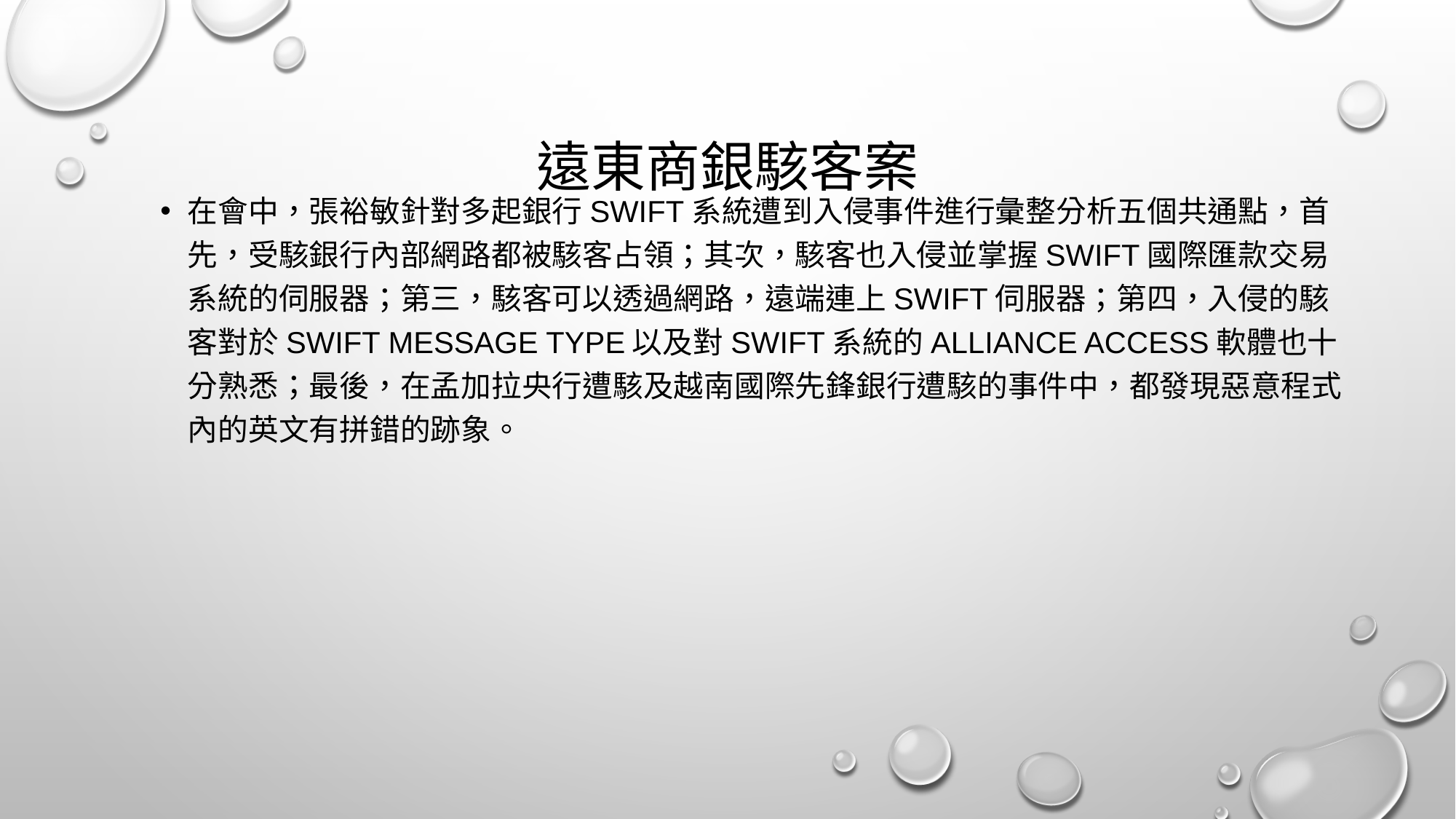

# 遠東商銀駭客案
在會中，張裕敏針對多起銀行SWIFT系統遭到入侵事件進行彙整分析五個共通點，首先，受駭銀行內部網路都被駭客占領；其次，駭客也入侵並掌握SWIFT國際匯款交易系統的伺服器；第三，駭客可以透過網路，遠端連上SWIFT伺服器；第四，入侵的駭客對於SWIFT Message Type以及對SWIFT系統的Alliance Access軟體也十分熟悉；最後，在孟加拉央行遭駭及越南國際先鋒銀行遭駭的事件中，都發現惡意程式內的英文有拼錯的跡象。